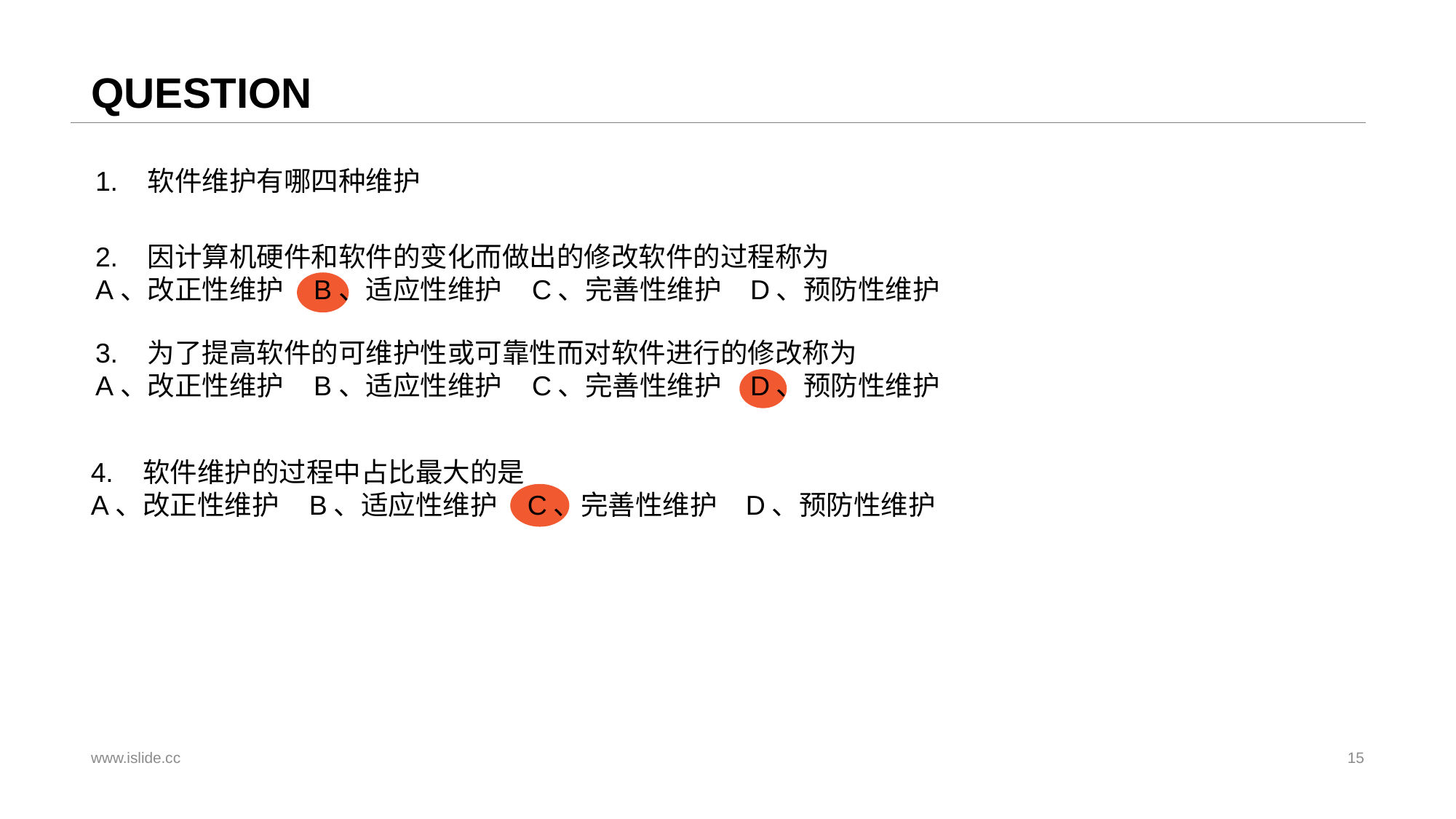

# QUESTION
1.   软件维护有哪四种维护
2.   因计算机硬件和软件的变化而做出的修改软件的过程称为
A、改正性维护	B、适应性维护	C、完善性维护	D、预防性维护

3.   为了提高软件的可维护性或可靠性而对软件进行的修改称为
A、改正性维护	B、适应性维护	C、完善性维护	D、预防性维护

4.   软件维护的过程中占比最大的是
A、改正性维护	B、适应性维护	C、完善性维护	D、预防性维护

www.islide.cc
15